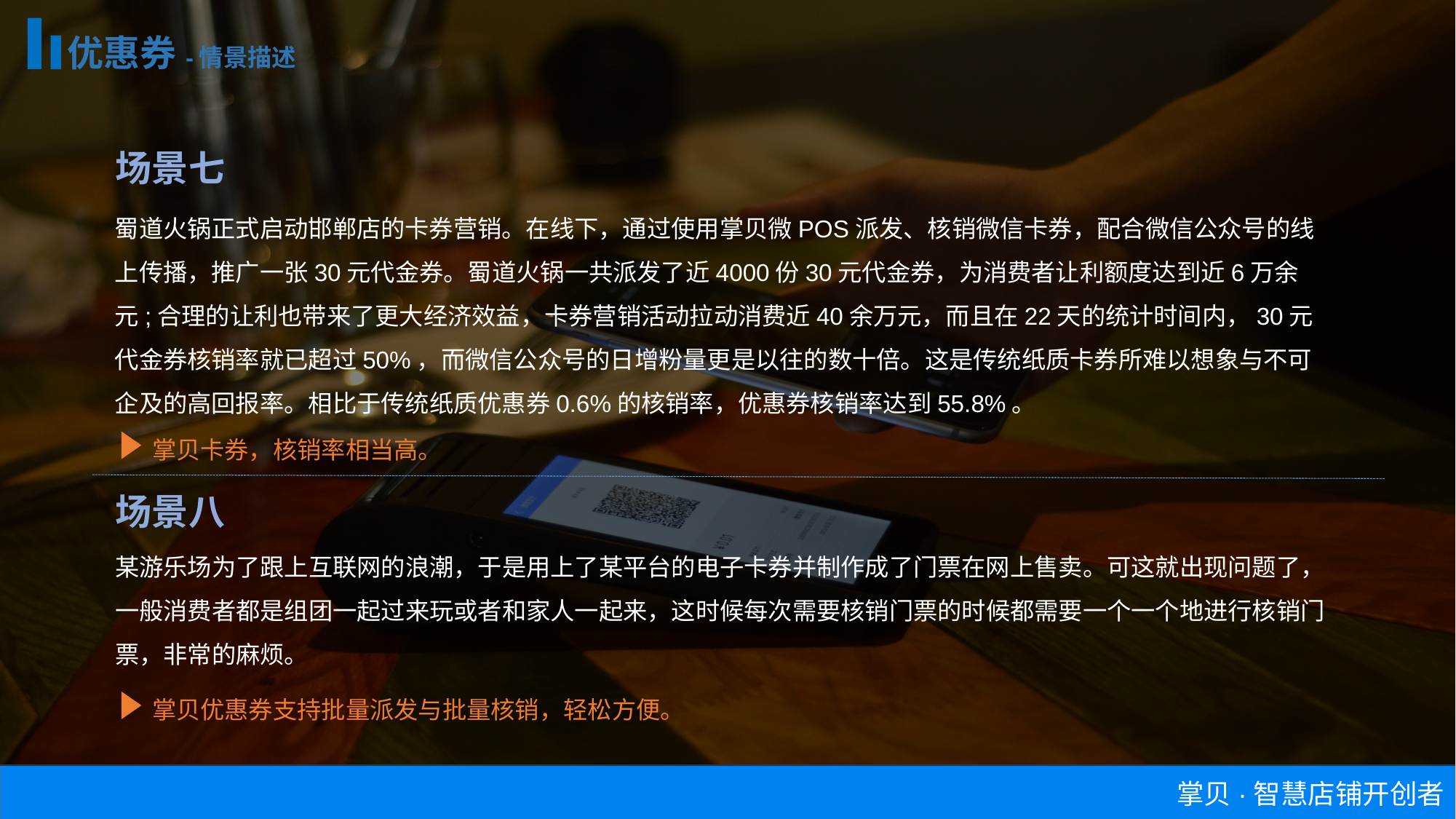

优惠券-情景描述

场景七
蜀道火锅正式启动邯郸店的卡券营销。在线下，通过使用掌贝微POS派发、核销微信卡券，配合微信公众号的线上传播，推广一张30元代金券。蜀道火锅一共派发了近4000份30元代金券，为消费者让利额度达到近6万余元;合理的让利也带来了更大经济效益，卡券营销活动拉动消费近40余万元，而且在22天的统计时间内，30元代金券核销率就已超过50%，而微信公众号的日增粉量更是以往的数十倍。这是传统纸质卡券所难以想象与不可企及的高回报率。相比于传统纸质优惠券0.6%的核销率，优惠券核销率达到55.8%。
掌贝卡券，核销率相当高。

场景八
某游乐场为了跟上互联网的浪潮，于是用上了某平台的电子卡券并制作成了门票在网上售卖。可这就出现问题了，一般消费者都是组团一起过来玩或者和家人一起来，这时候每次需要核销门票的时候都需要一个一个地进行核销门票，非常的麻烦。
掌贝优惠券支持批量派发与批量核销，轻松方便。